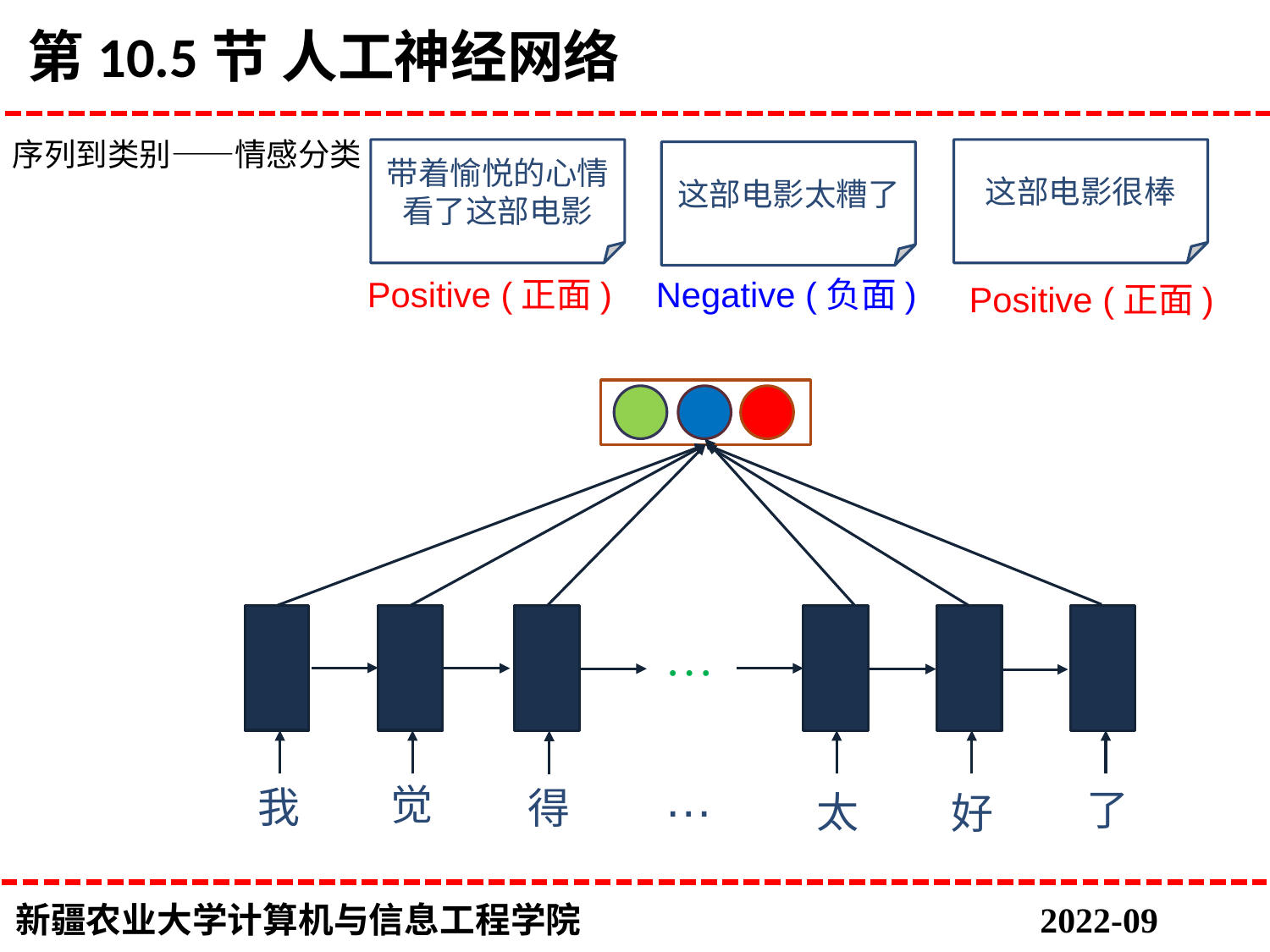

# 第10.5节 人工神经网络
序列到类别——情感分类
带着愉悦的心情看了这部电影
这部电影很棒
这部电影太糟了
Negative (负面)
Positive (正面)
Positive (正面)

…
…
觉
我
得
了
太
好